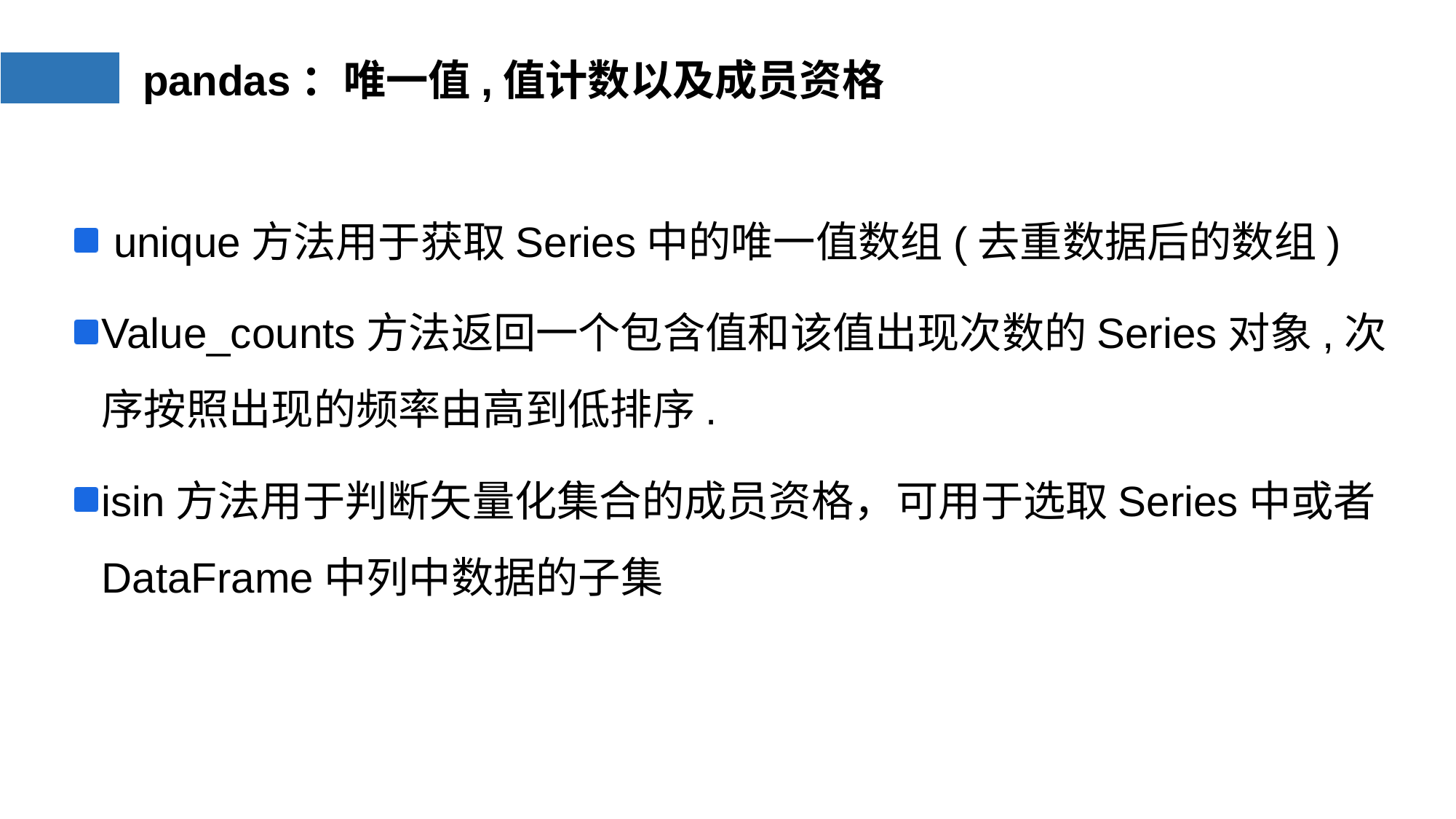

# pandas：唯一值,值计数以及成员资格
 unique方法用于获取Series中的唯一值数组(去重数据后的数组)
Value_counts方法返回一个包含值和该值出现次数的Series对象,次序按照出现的频率由高到低排序.
isin方法用于判断矢量化集合的成员资格，可用于选取Series中或者DataFrame中列中数据的子集